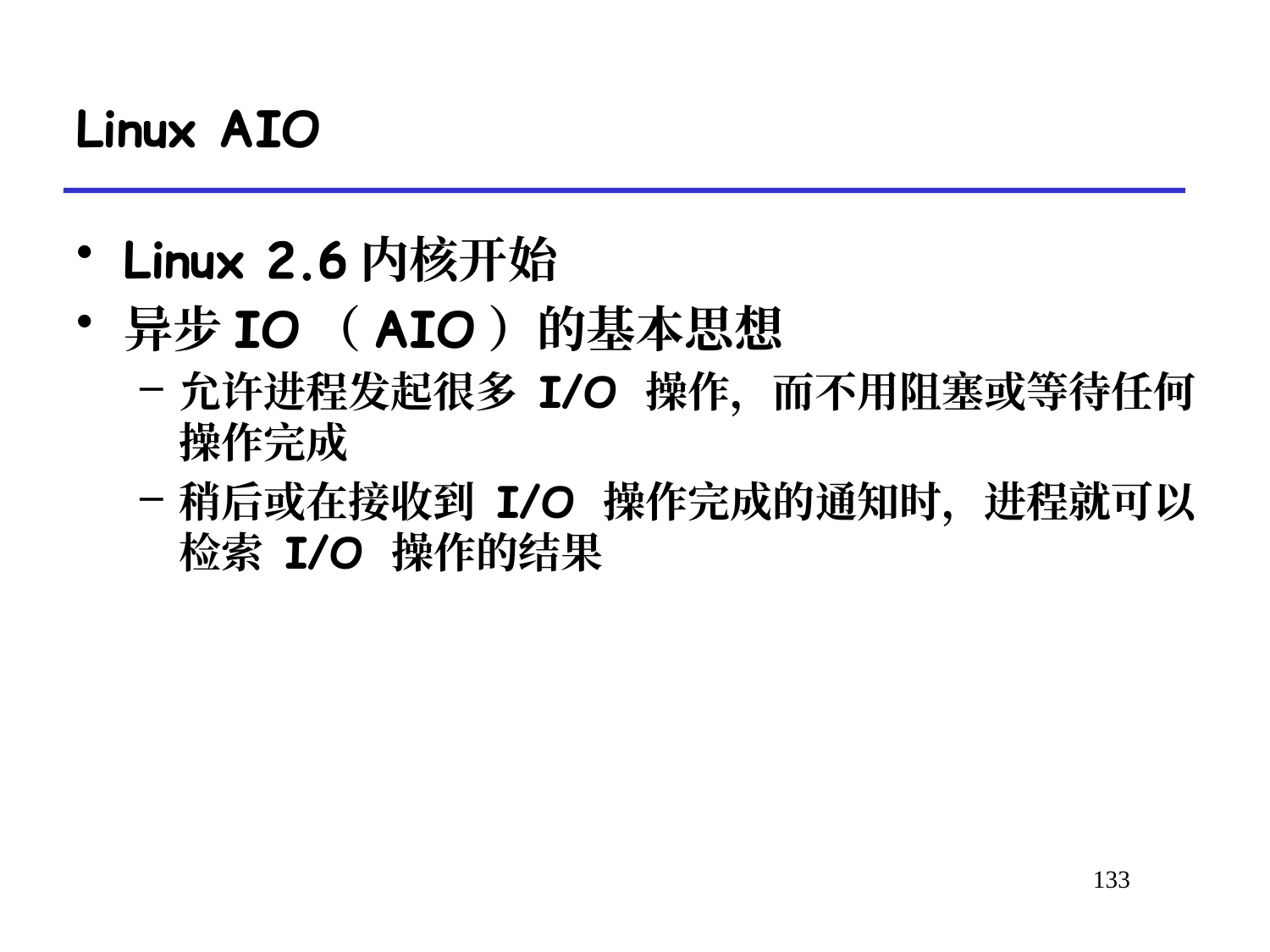

# Linux AIO
Linux 2.6内核开始
异步IO（AIO）的基本思想
允许进程发起很多 I/O 操作，而不用阻塞或等待任何操作完成
稍后或在接收到 I/O 操作完成的通知时，进程就可以检索 I/O 操作的结果
133